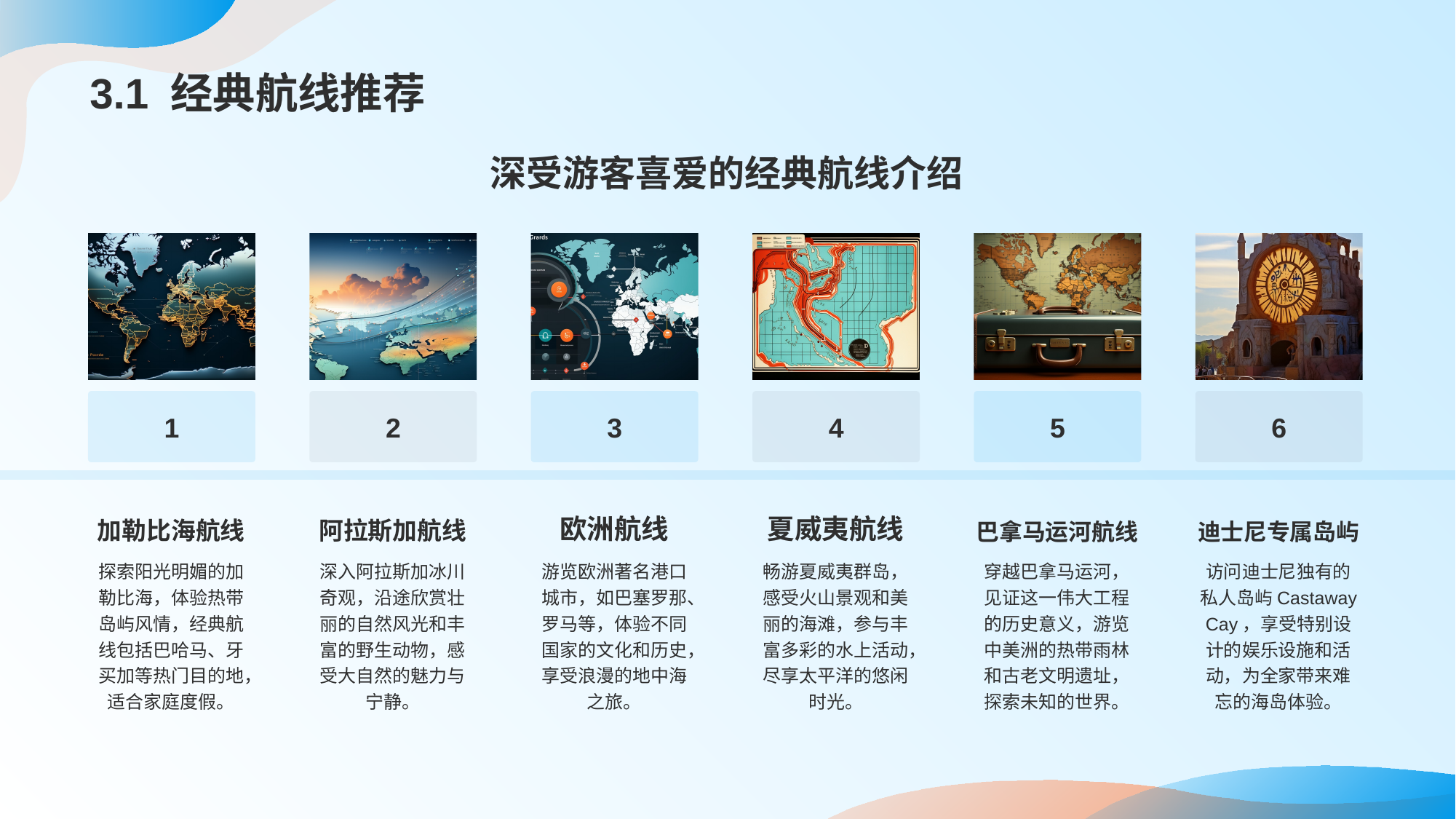

# 3.1 经典航线推荐

深受游客喜爱的经典航线介绍

1
加勒比海航线
探索阳光明媚的加勒比海，体验热带岛屿风情，经典航线包括巴哈马、牙买加等热门目的地，适合家庭度假。

2
阿拉斯加航线
深入阿拉斯加冰川奇观，沿途欣赏壮丽的自然风光和丰富的野生动物，感受大自然的魅力与宁静。

3
欧洲航线
游览欧洲著名港口城市，如巴塞罗那、罗马等，体验不同国家的文化和历史，享受浪漫的地中海之旅。

4
夏威夷航线
畅游夏威夷群岛，感受火山景观和美丽的海滩，参与丰富多彩的水上活动，尽享太平洋的悠闲时光。

5
巴拿马运河航线
穿越巴拿马运河，见证这一伟大工程的历史意义，游览中美洲的热带雨林和古老文明遗址，探索未知的世界。

6
迪士尼专属岛屿
访问迪士尼独有的私人岛屿Castaway Cay，享受特别设计的娱乐设施和活动，为全家带来难忘的海岛体验。